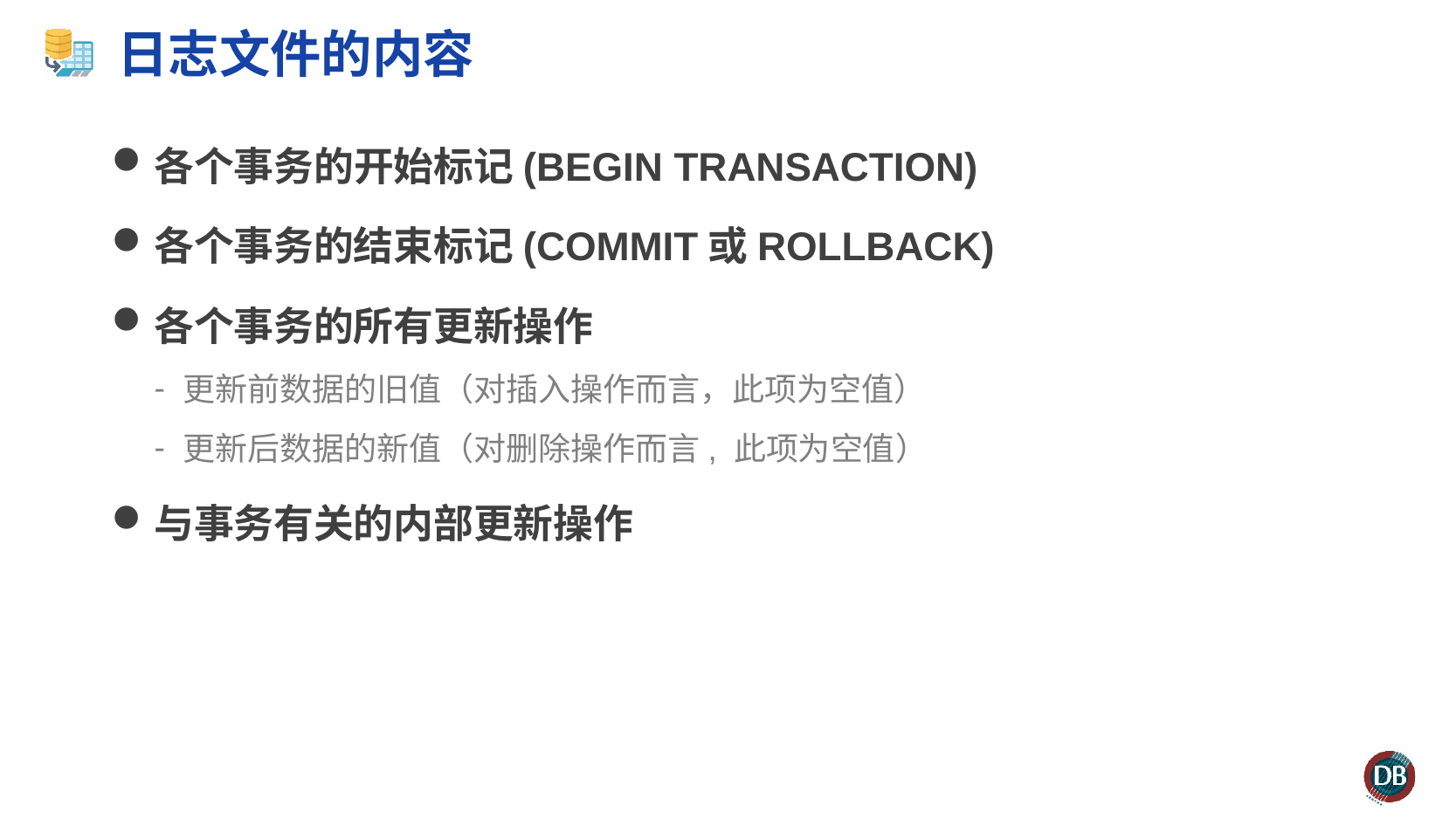

# 日志文件的内容
各个事务的开始标记(BEGIN TRANSACTION)
各个事务的结束标记(COMMIT或ROLLBACK)
各个事务的所有更新操作
更新前数据的旧值（对插入操作而言，此项为空值）
更新后数据的新值（对删除操作而言, 此项为空值）
与事务有关的内部更新操作